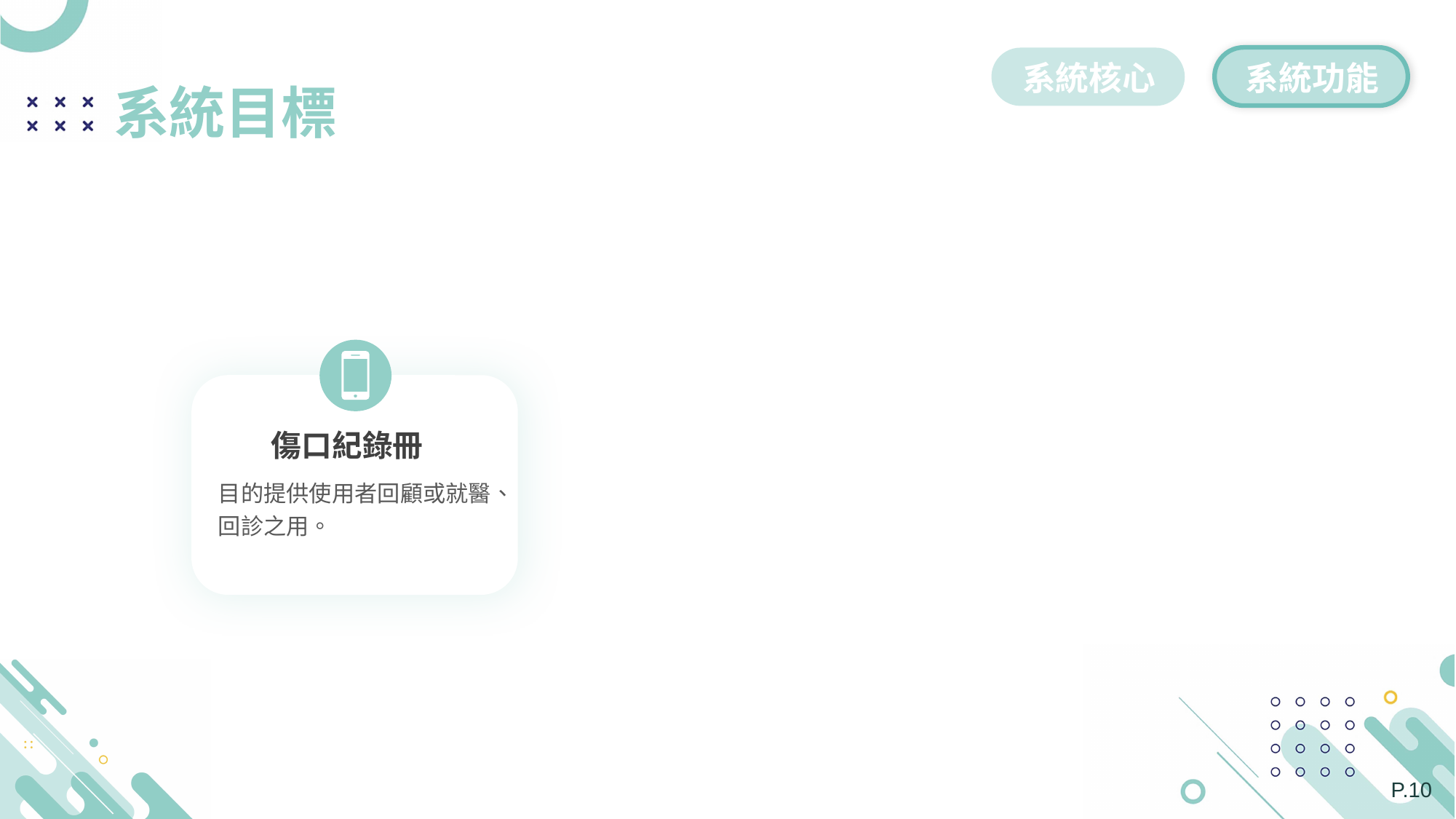

系統功能
系統核心
系統目標

傷口紀錄冊
目的提供使用者回顧或就醫、回診之用。